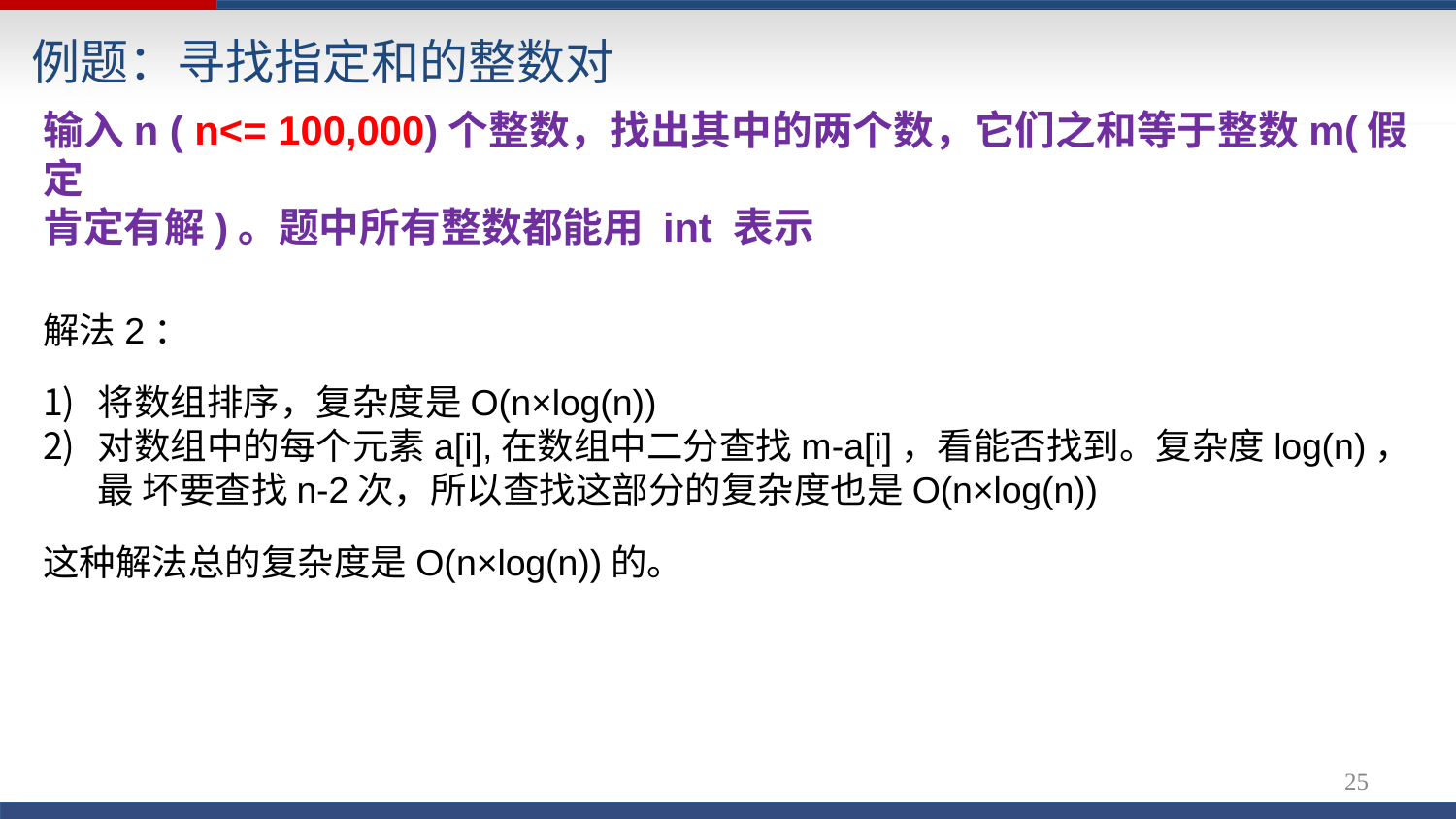

# 例题：寻找指定和的整数对
输入n ( n<= 100,000)个整数，找出其中的两个数，它们之和等于整数m(假定
肯定有解)。题中所有整数都能用 int 表示

解法2：

将数组排序，复杂度是O(n×log(n))
对数组中的每个元素a[i],在数组中二分查找m-a[i]，看能否找到。复杂度log(n)，最 坏要查找n-2次，所以查找这部分的复杂度也是O(n×log(n))

这种解法总的复杂度是O(n×log(n))的。
25